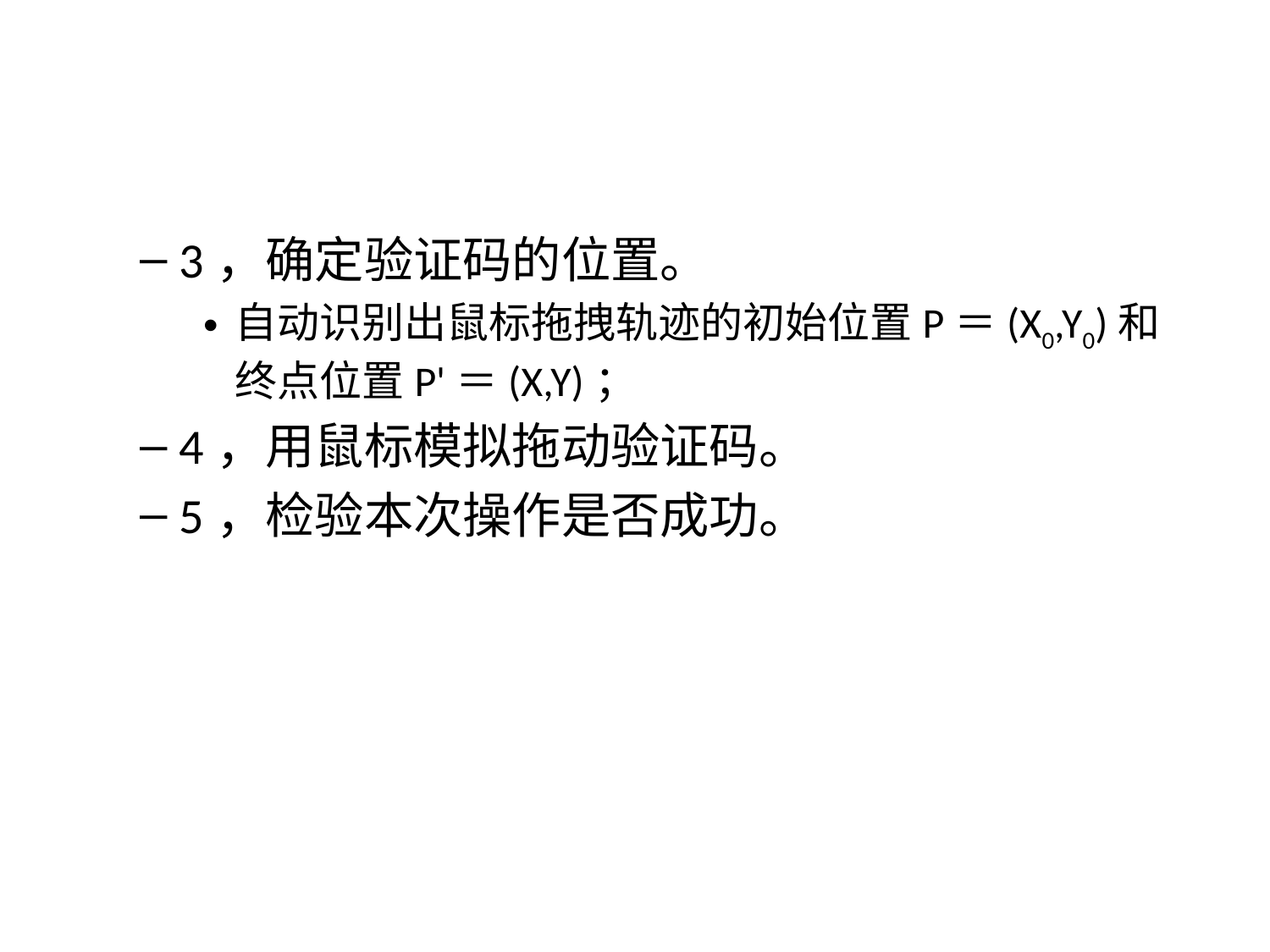

#
3，确定验证码的位置。
自动识别出鼠标拖拽轨迹的初始位置P＝(X0,Y0)和终点位置P'＝(X,Y)；
4，用鼠标模拟拖动验证码。
5，检验本次操作是否成功。